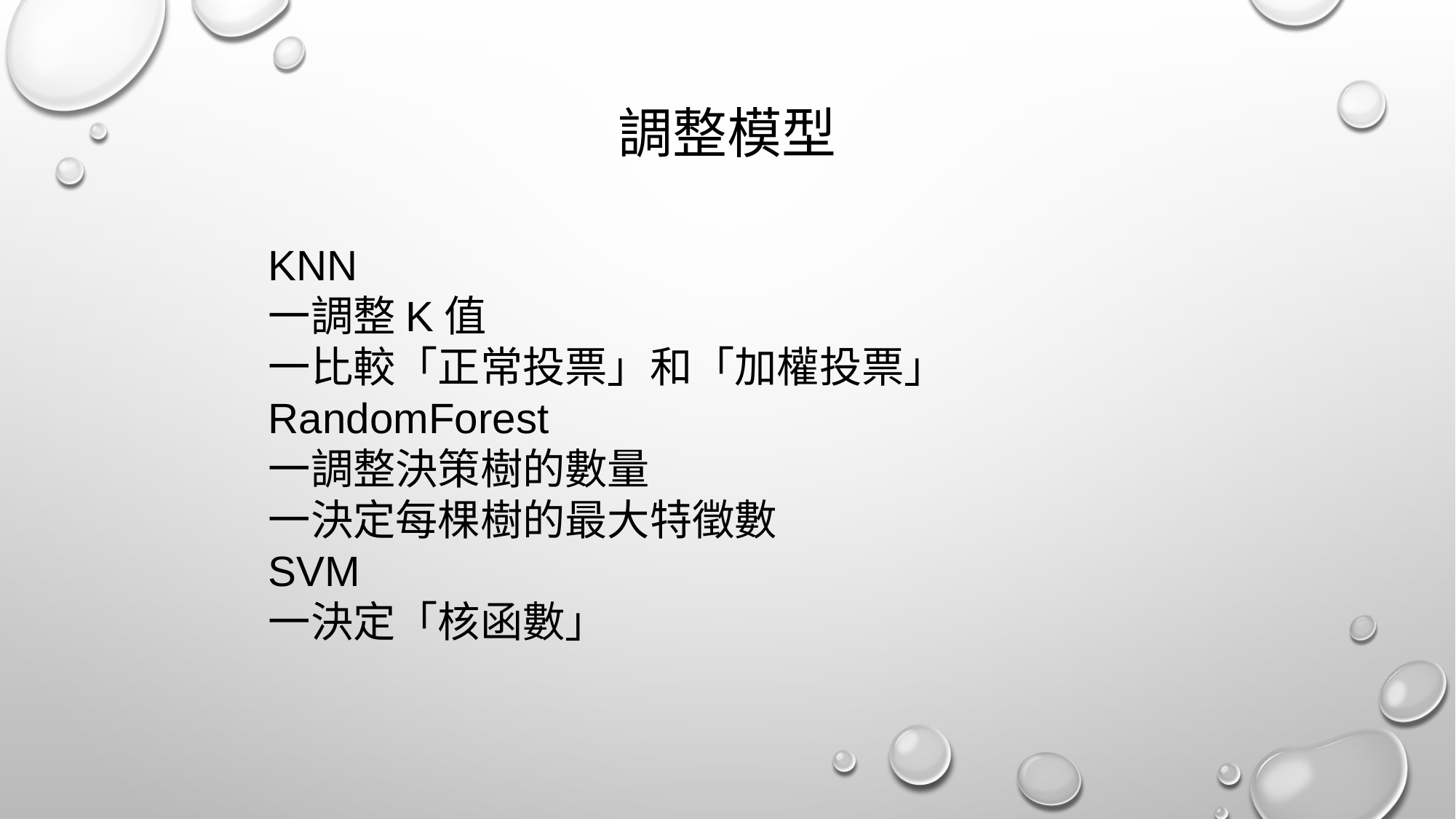

# 調整模型

KNN
一調整K值
一比較「正常投票」和「加權投票」
RandomForest
一調整決策樹的數量
一決定每棵樹的最大特徵數
SVM
一決定「核函數」